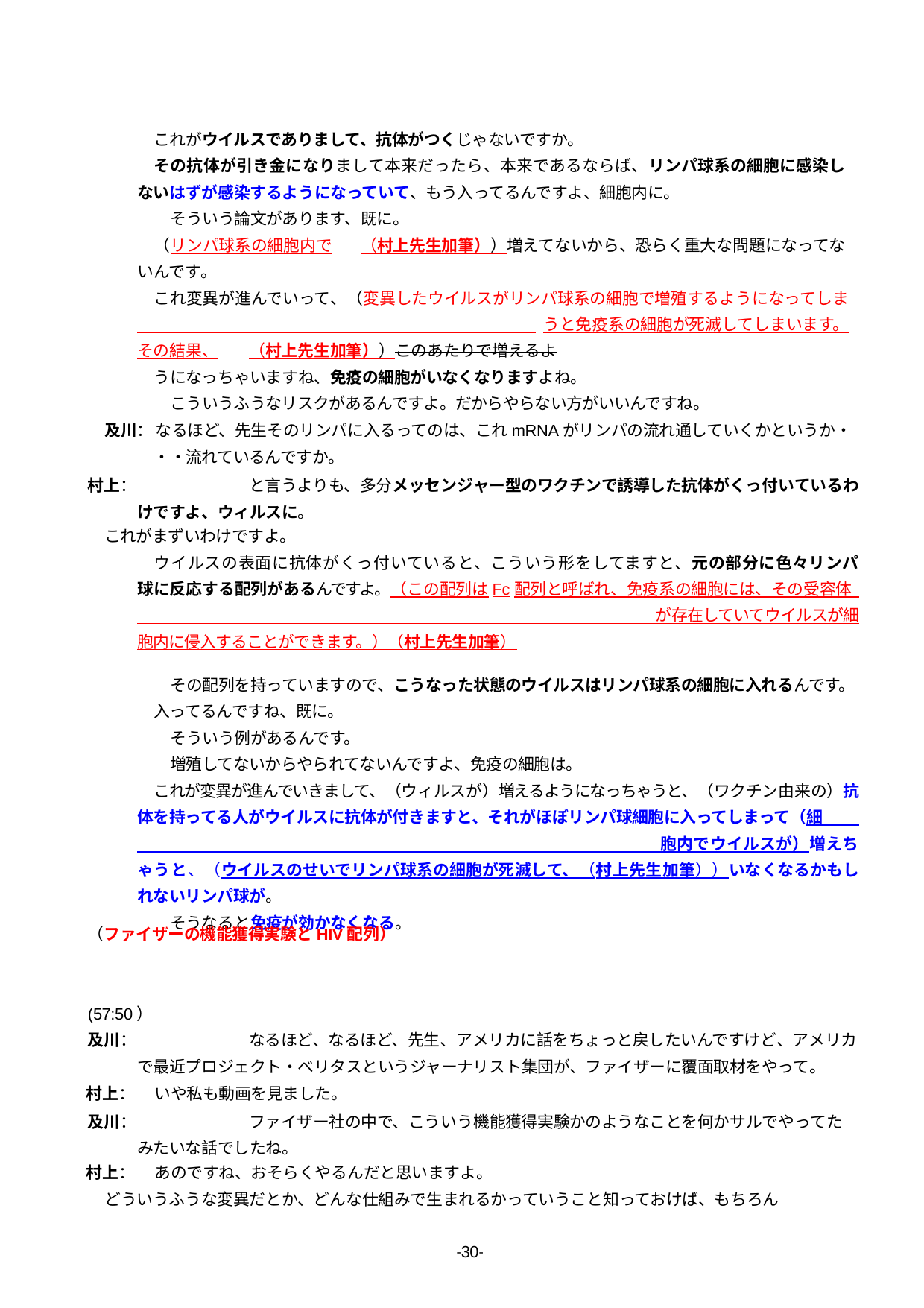

これがウイルスでありまして、抗体がつくじゃないですか。
その抗体が引き金になりまして本来だったら、本来であるならば、リンパ球系の細胞に感染しないはずが感染するようになっていて、もう入ってるんですよ、細胞内に。
そういう論文があります、既に。
（リンパ球系の細胞内で	（村上先生加筆））増えてないから、恐らく重大な問題になってないんです。
これ変異が進んでいって、（変異したウイルスがリンパ球系の細胞で増殖するようになってしま                                     うと免疫系の細胞が死滅してしまいます。その結果、	（村上先生加筆））このあたりで増えるよ
うになっちゃいますね、免疫の細胞がいなくなりますよね。
こういうふうなリスクがあるんですよ。だからやらない方がいいんですね。
及川：	なるほど、先生そのリンパに入るってのは、これmRNAがリンパの流れ通していくかというか・
・・流れているんですか。
村上：		と言うよりも、多分メッセンジャー型のワクチンで誘導した抗体がくっ付いているわけですよ、ウィルスに。
これがまずいわけですよ。
ウイルスの表面に抗体がくっ付いていると、こういう形をしてますと、元の部分に色々リンパ球に反応する配列があるんですよ。（この配列はFc配列と呼ばれ、免疫系の細胞には、その受容体                                                                                                                                                         が存在していてウイルスが細胞内に侵入することができます。）（村上先生加筆）

その配列を持っていますので、こうなった状態のウイルスはリンパ球系の細胞に入れるんです。入ってるんですね、既に。
そういう例があるんです。
増殖してないからやられてないんですよ、免疫の細胞は。
これが変異が進んでいきまして、（ウィルスが）増えるようになっちゃうと、（ワクチン由来の）抗体を持ってる人がウイルスに抗体が付きますと、それがほぼリンパ球細胞に入ってしまって（細                                                                                                                                                         胞内でウイルスが）増えちゃうと、（ウイルスのせいでリンパ球系の細胞が死滅して、（村上先生加筆））いなくなるかもしれないリンパ球が。
そうなると免疫が効かなくなる。
（ファイザーの機能獲得実験とHIV配列）
(57:50）
及川：		なるほど、なるほど、先生、アメリカに話をちょっと戻したいんですけど、アメリカで最近プロジェクト・ベリタスというジャーナリスト集団が、ファイザーに覆面取材をやって。
村上：	いや私も動画を見ました。
及川：		ファイザー社の中で、こういう機能獲得実験かのようなことを何かサルでやってたみたいな話でしたね。
村上：	あのですね、おそらくやるんだと思いますよ。
どういうふうな変異だとか、どんな仕組みで生まれるかっていうこと知っておけば、もちろん
-30-